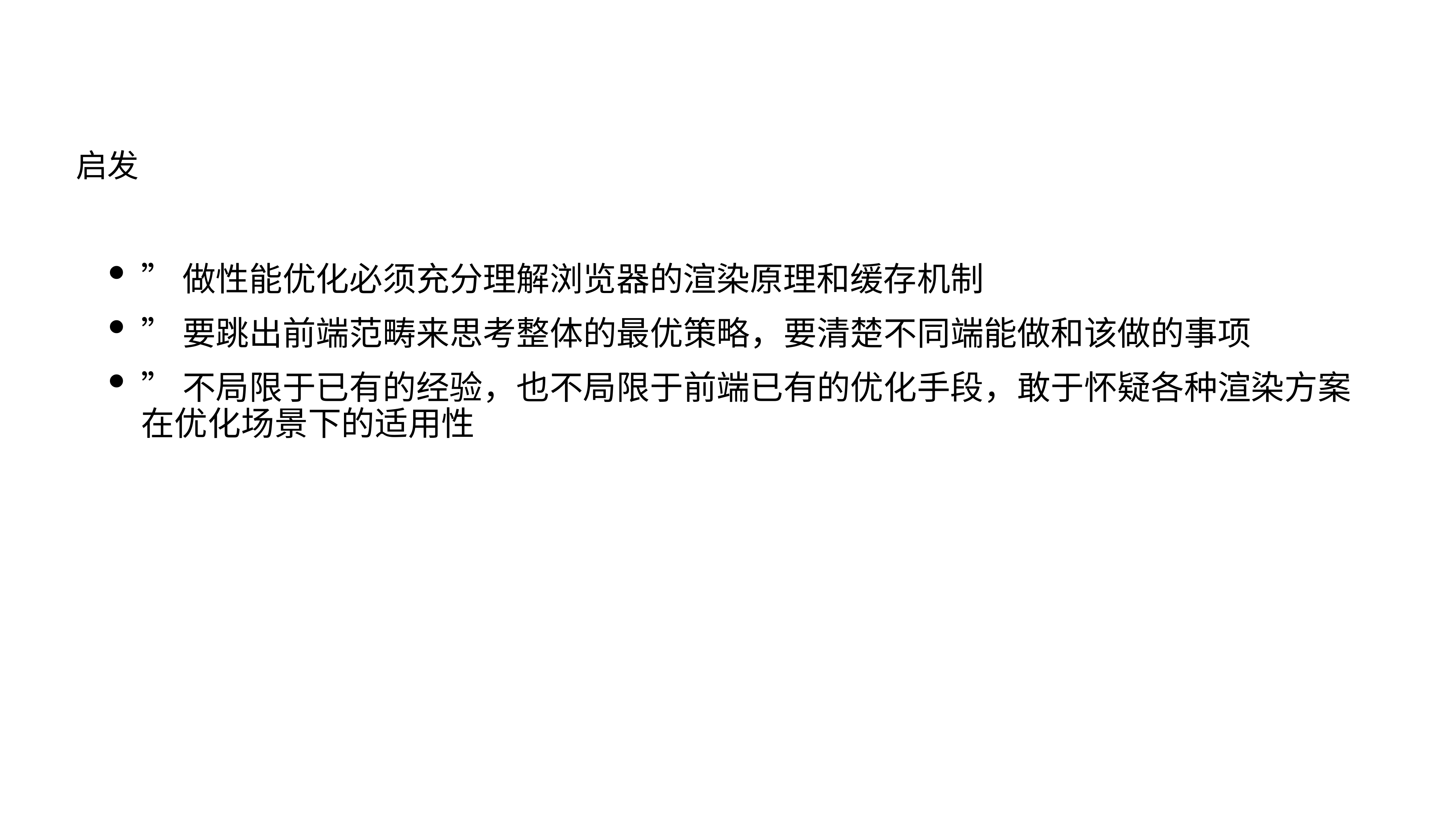

启发
”做性能优化必须充分理解浏览器的渲染原理和缓存机制
”要跳出前端范畴来思考整体的最优策略，要清楚不同端能做和该做的事项
”不局限于已有的经验，也不局限于前端已有的优化手段，敢于怀疑各种渲染方案在优化场景下的适用性